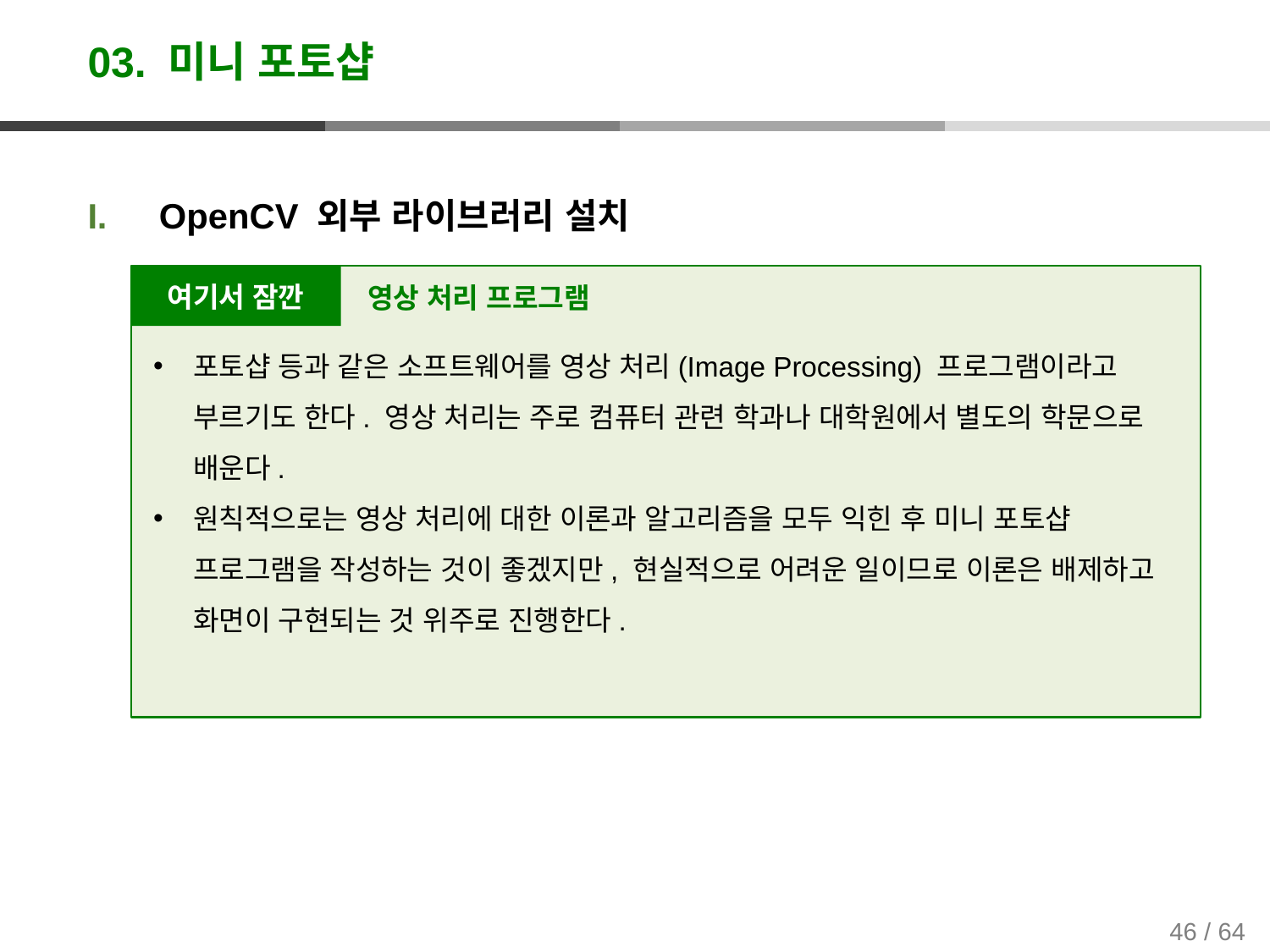

# 03. 미니 포토샵
OpenCV 외부 라이브러리 설치

여기서 잠깐
영상 처리 프로그램
포토샵 등과 같은 소프트웨어를 영상 처리(Image Processing) 프로그램이라고 부르기도 한다. 영상 처리는 주로 컴퓨터 관련 학과나 대학원에서 별도의 학문으로 배운다.
원칙적으로는 영상 처리에 대한 이론과 알고리즘을 모두 익힌 후 미니 포토샵 프로그램을 작성하는 것이 좋겠지만, 현실적으로 어려운 일이므로 이론은 배제하고 화면이 구현되는 것 위주로 진행한다.